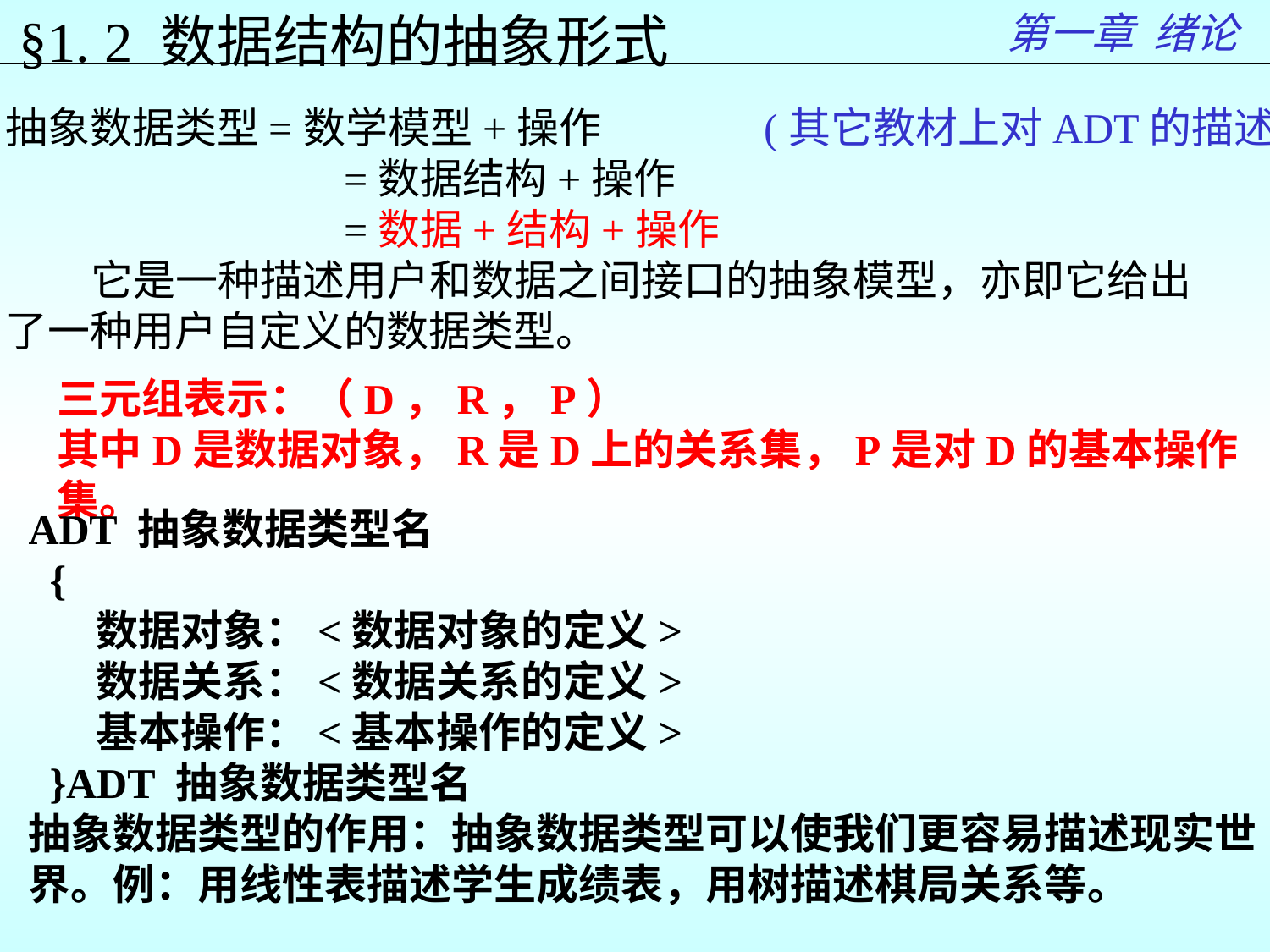

第一章  绪论

§1. 2 数据结构的抽象形式
抽象数据类型=数学模型+操作                (其它教材上对ADT的描述)
                                =数据结构+操作
                                =数据+结构+操作
        它是一种描述用户和数据之间接口的抽象模型，亦即它给出
了一种用户自定义的数据类型。
三元组表示：（D，R，P）
其中D是数据对象，R是D上的关系集，P是对D的基本操作集。
ADT 抽象数据类型名
  {
      数据对象：<数据对象的定义>
      数据关系：<数据关系的定义>
      基本操作：<基本操作的定义>
  }ADT 抽象数据类型名
抽象数据类型的作用：抽象数据类型可以使我们更容易描述现实世界。例：用线性表描述学生成绩表，用树描述棋局关系等。